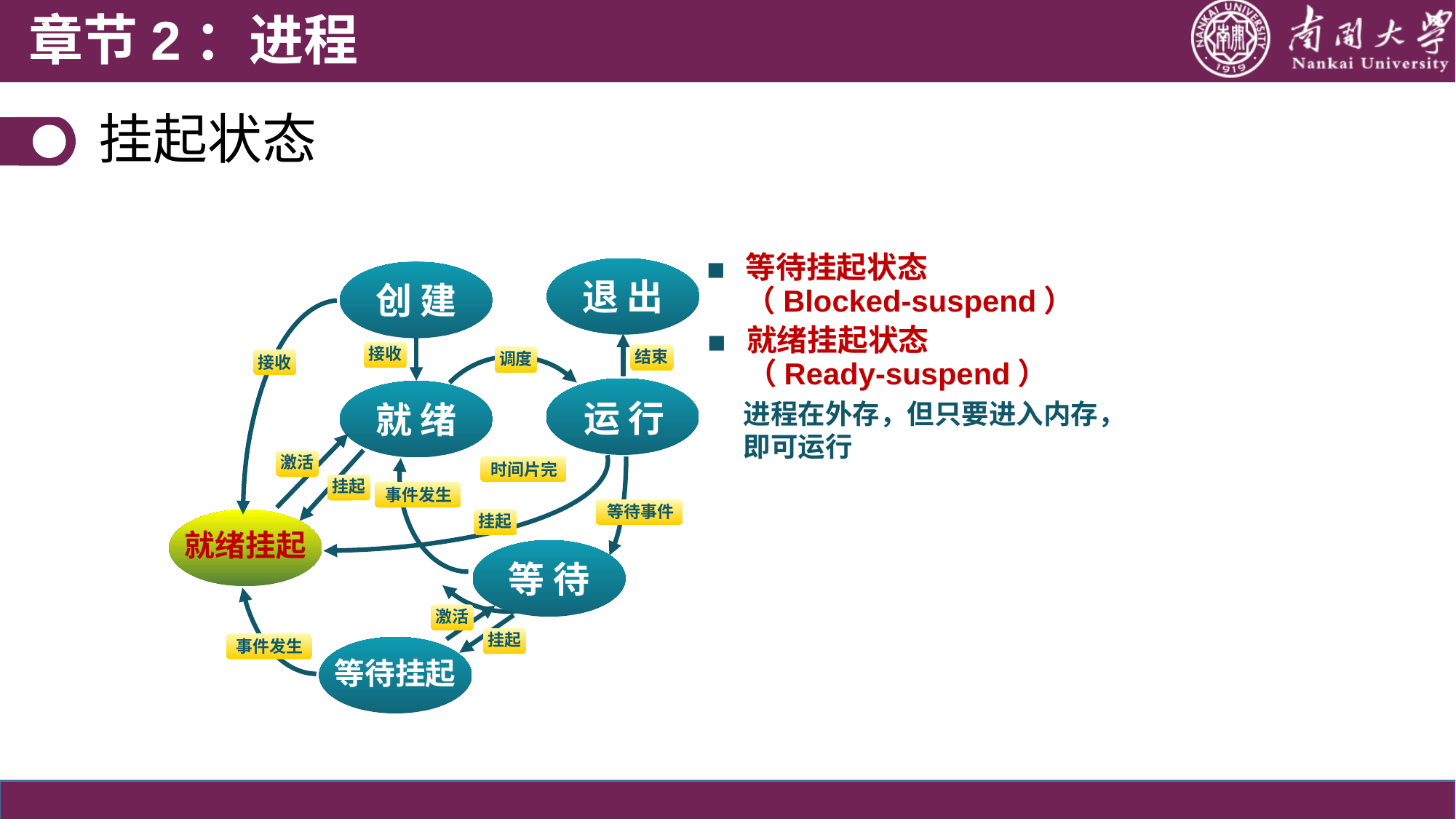

章节2：进程
挂起状态

■
等待挂起状态
（Blocked-suspend）

退 出

创 建

接收

结束

调度

接收

运 行

就 绪

激活

时间片完

挂起

事件发生

等待事件

挂起

就绪挂起

等 待
激活

挂起

事件发生

等待挂起
■
就绪挂起状态
（Ready-suspend）
进程在外存，但只要进入内存，即可运行